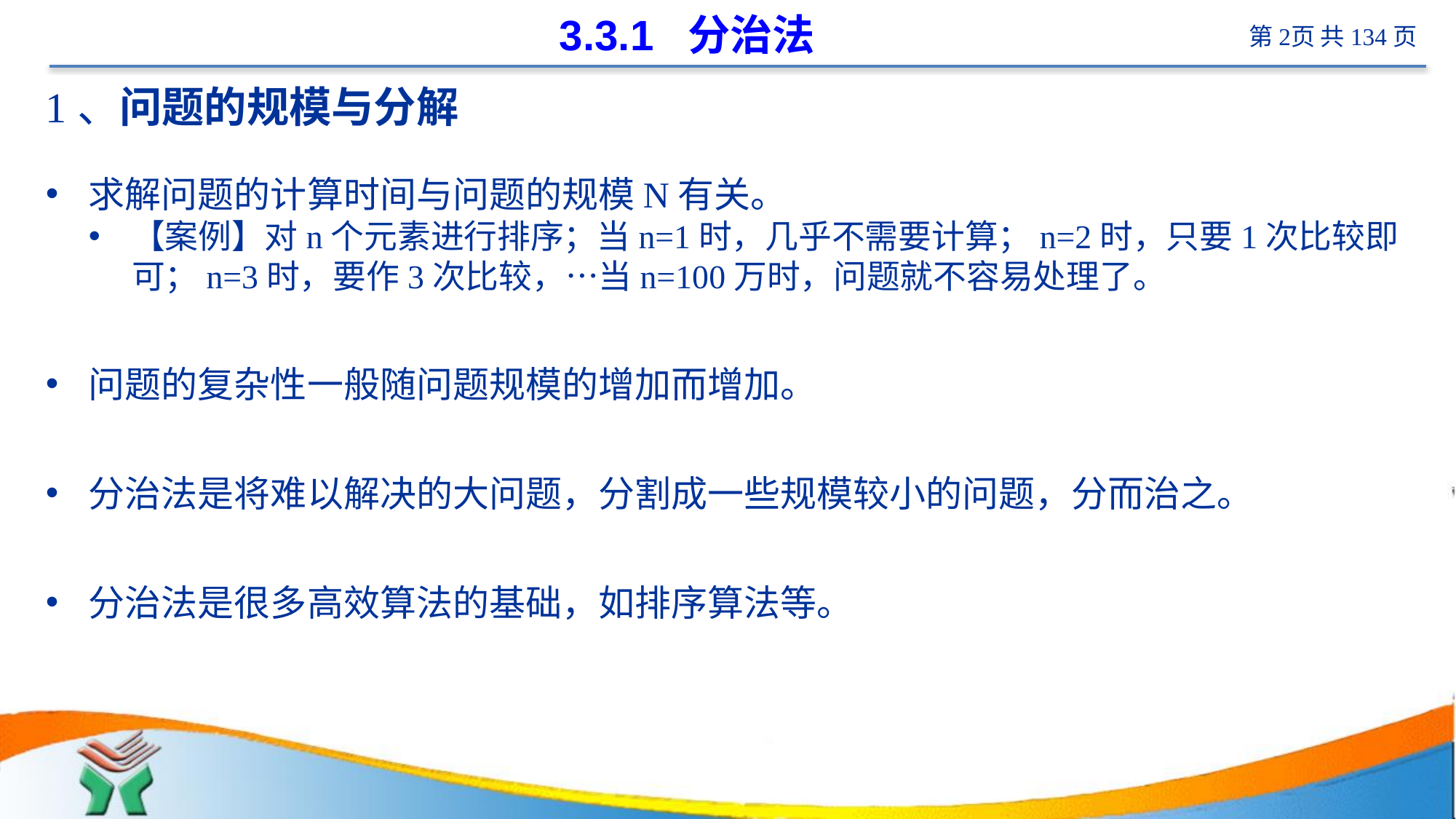

# 3.3.1  分治法
1、问题的规模与分解

求解问题的计算时间与问题的规模N有关。
【案例】对n个元素进行排序；当n=1时，几乎不需要计算；n=2时，只要1次比较即可；n=3时，要作3次比较，…当n=100万时，问题就不容易处理了。

问题的复杂性一般随问题规模的增加而增加。

分治法是将难以解决的大问题，分割成一些规模较小的问题，分而治之。

分治法是很多高效算法的基础，如排序算法等。